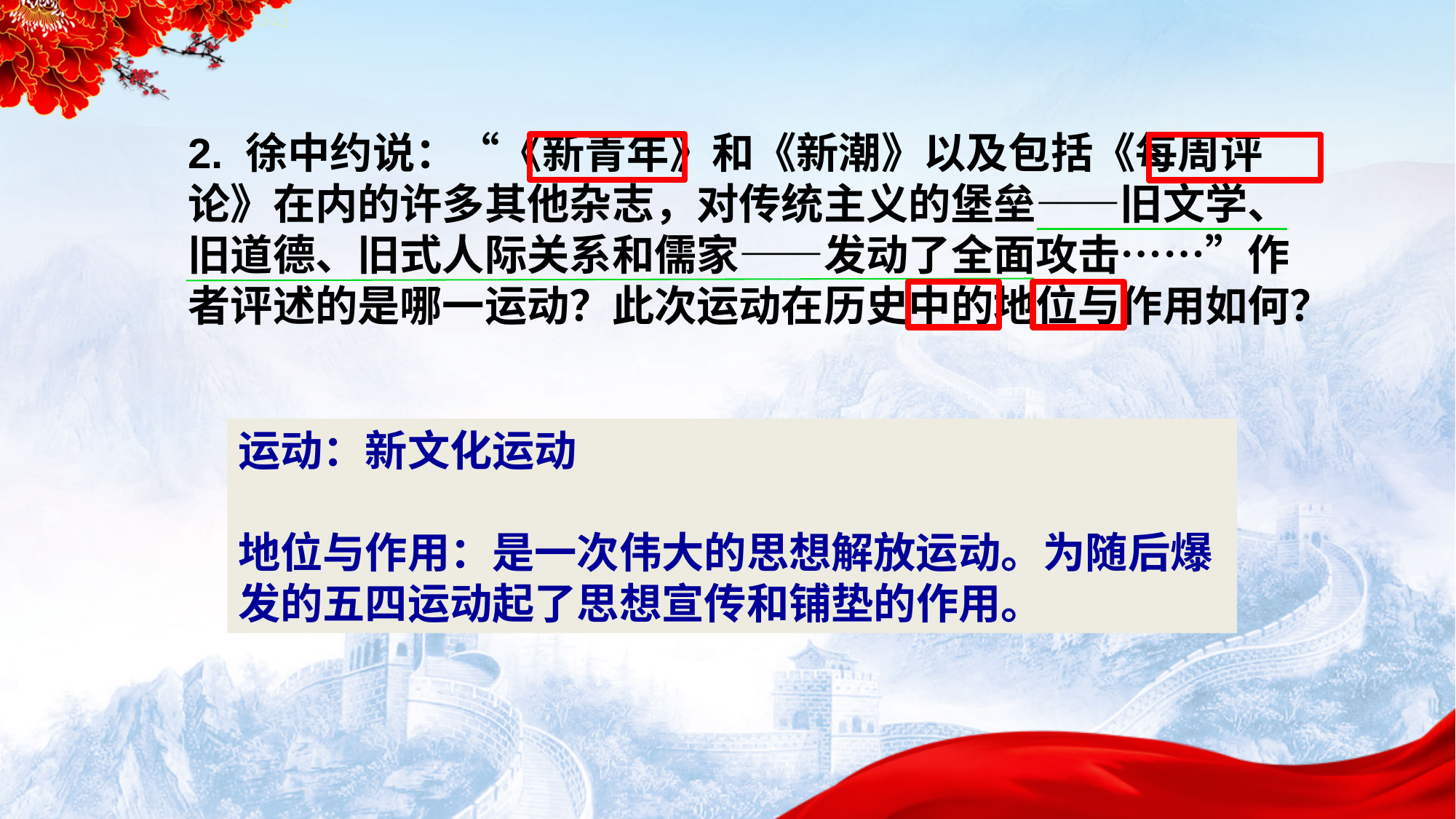

2. 徐中约说：“《新青年》和《新潮》以及包括《每周评论》在内的许多其他杂志，对传统主义的堡垒——旧文学、旧道德、旧式人际关系和儒家——发动了全面攻击……”作者评述的是哪一运动？此次运动在历史中的地位与作用如何？

运动：新文化运动

地位与作用：是一次伟大的思想解放运动。为随后爆发的五四运动起了思想宣传和铺垫的作用。